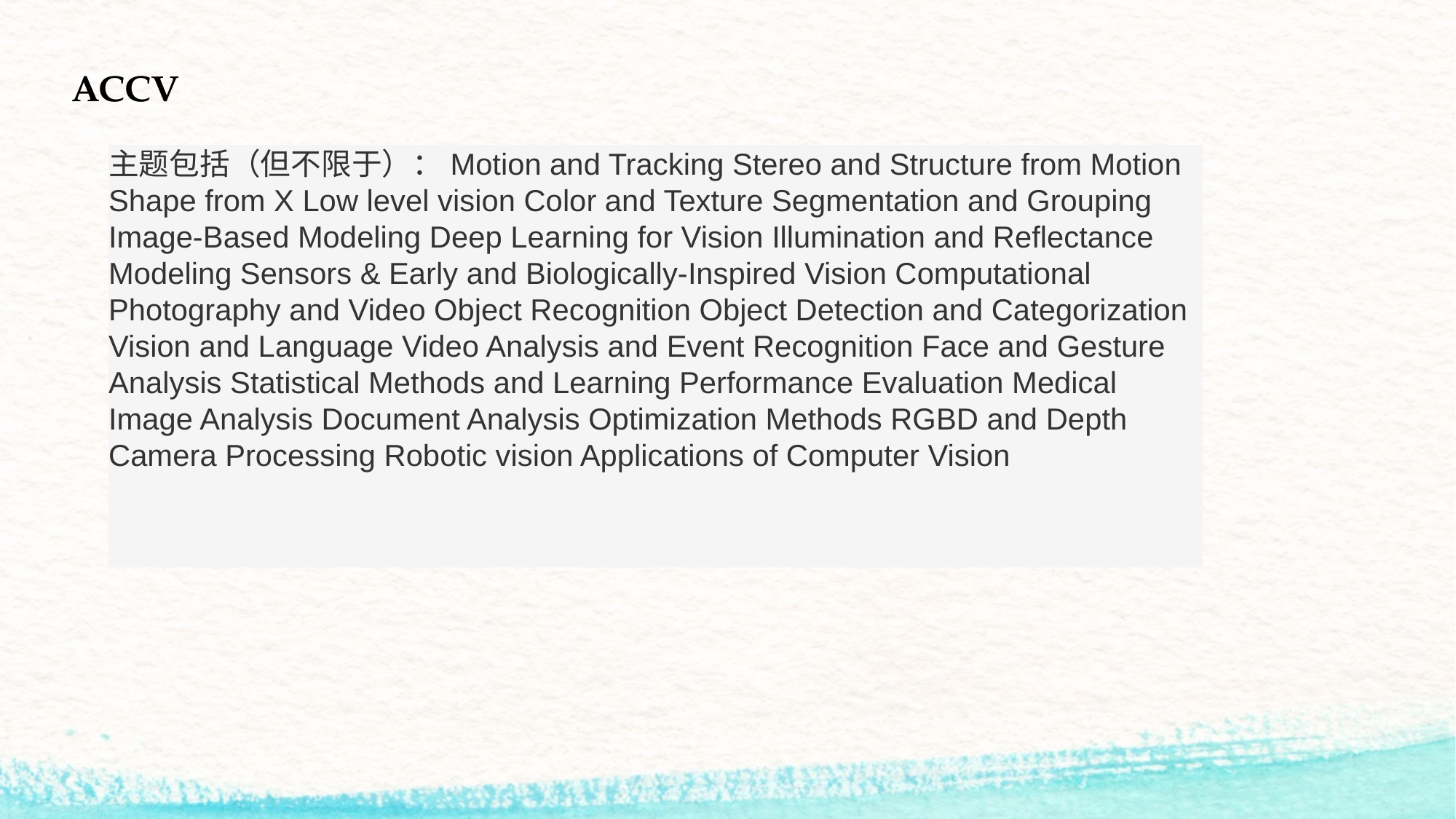

ACCV
主题包括（但不限于）：Motion and Tracking Stereo and Structure from Motion Shape from X Low level vision Color and Texture Segmentation and Grouping Image-Based Modeling Deep Learning for Vision Illumination and Reflectance Modeling Sensors & Early and Biologically-Inspired Vision Computational Photography and Video Object Recognition Object Detection and Categorization Vision and Language Video Analysis and Event Recognition Face and Gesture Analysis Statistical Methods and Learning Performance Evaluation Medical Image Analysis Document Analysis Optimization Methods RGBD and Depth Camera Processing Robotic vision Applications of Computer Vision